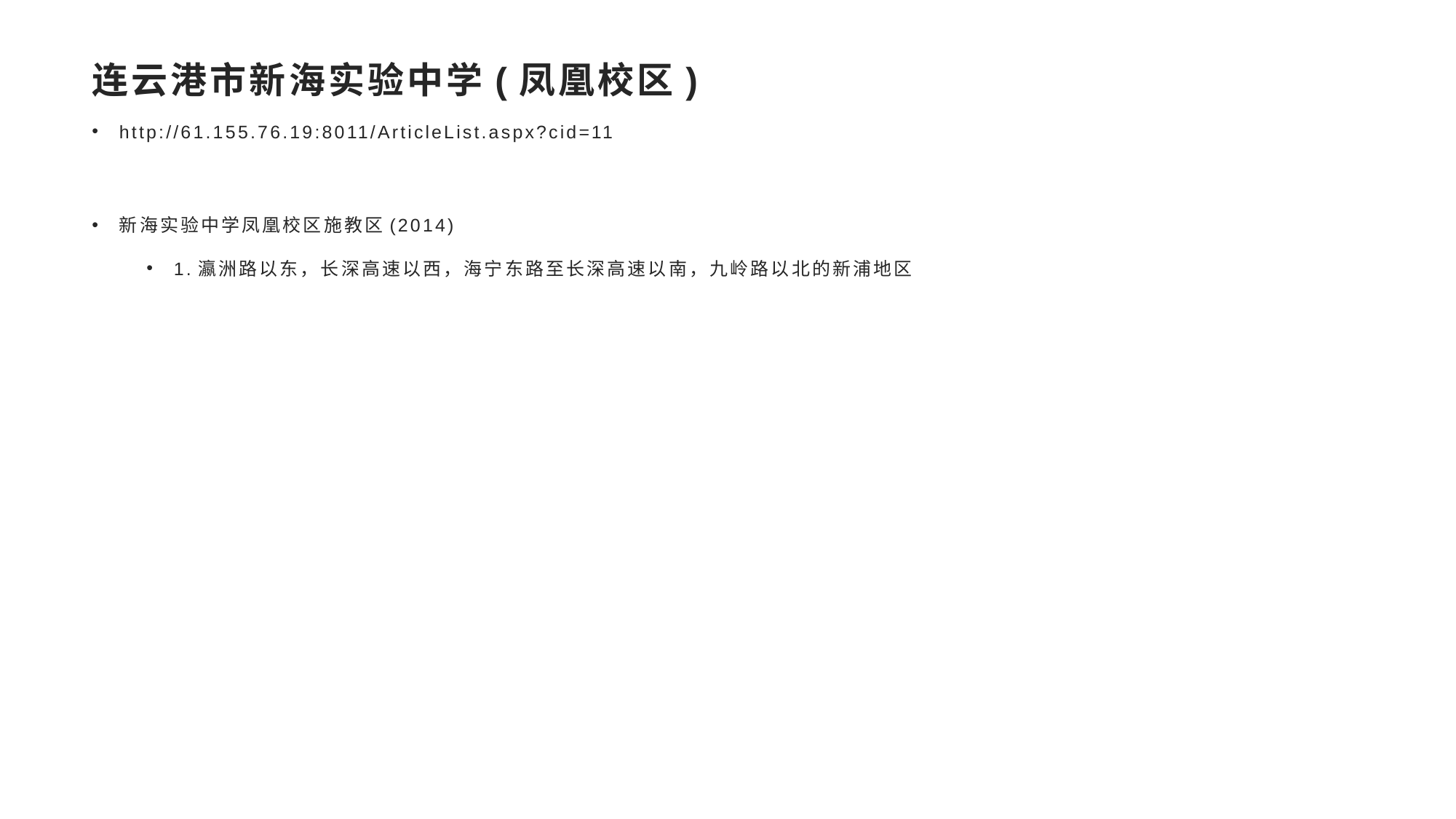

# 连云港市新海实验中学(凤凰校区)
http://61.155.76.19:8011/ArticleList.aspx?cid=11

新海实验中学凤凰校区施教区(2014)
1.瀛洲路以东，长深高速以西，海宁东路至长深高速以南，九岭路以北的新浦地区